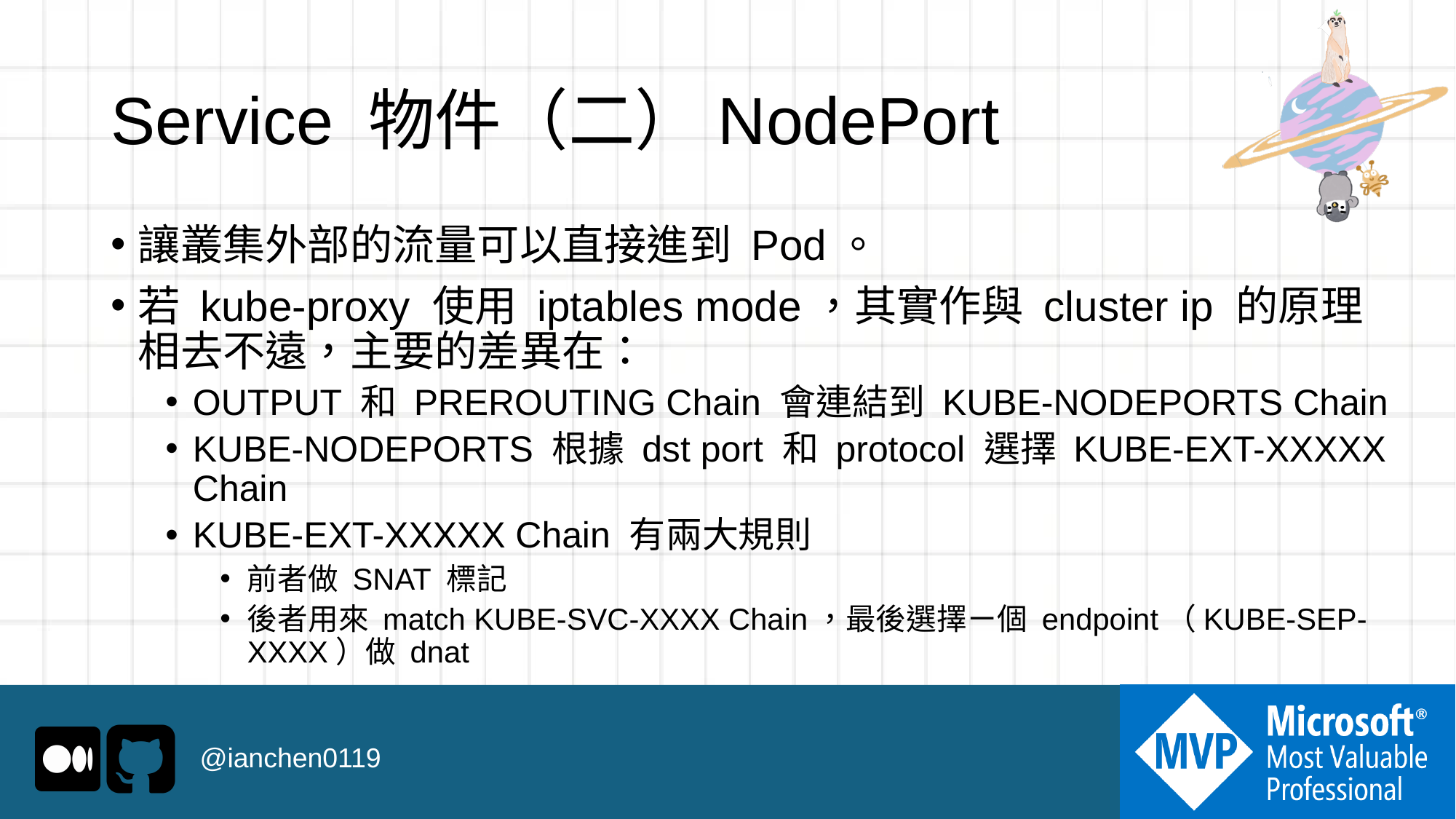

# Service 物件（二）NodePort
讓叢集外部的流量可以直接進到 Pod。
若 kube-proxy 使用 iptables mode，其實作與 cluster ip 的原理相去不遠，主要的差異在：
OUTPUT 和 PREROUTING Chain 會連結到 KUBE-NODEPORTS Chain
KUBE-NODEPORTS 根據 dst port 和 protocol 選擇 KUBE-EXT-XXXXX Chain
KUBE-EXT-XXXXX Chain 有兩大規則
前者做 SNAT 標記
後者用來 match KUBE-SVC-XXXX Chain，最後選擇ㄧ個 endpoint（KUBE-SEP-XXXX）做 dnat